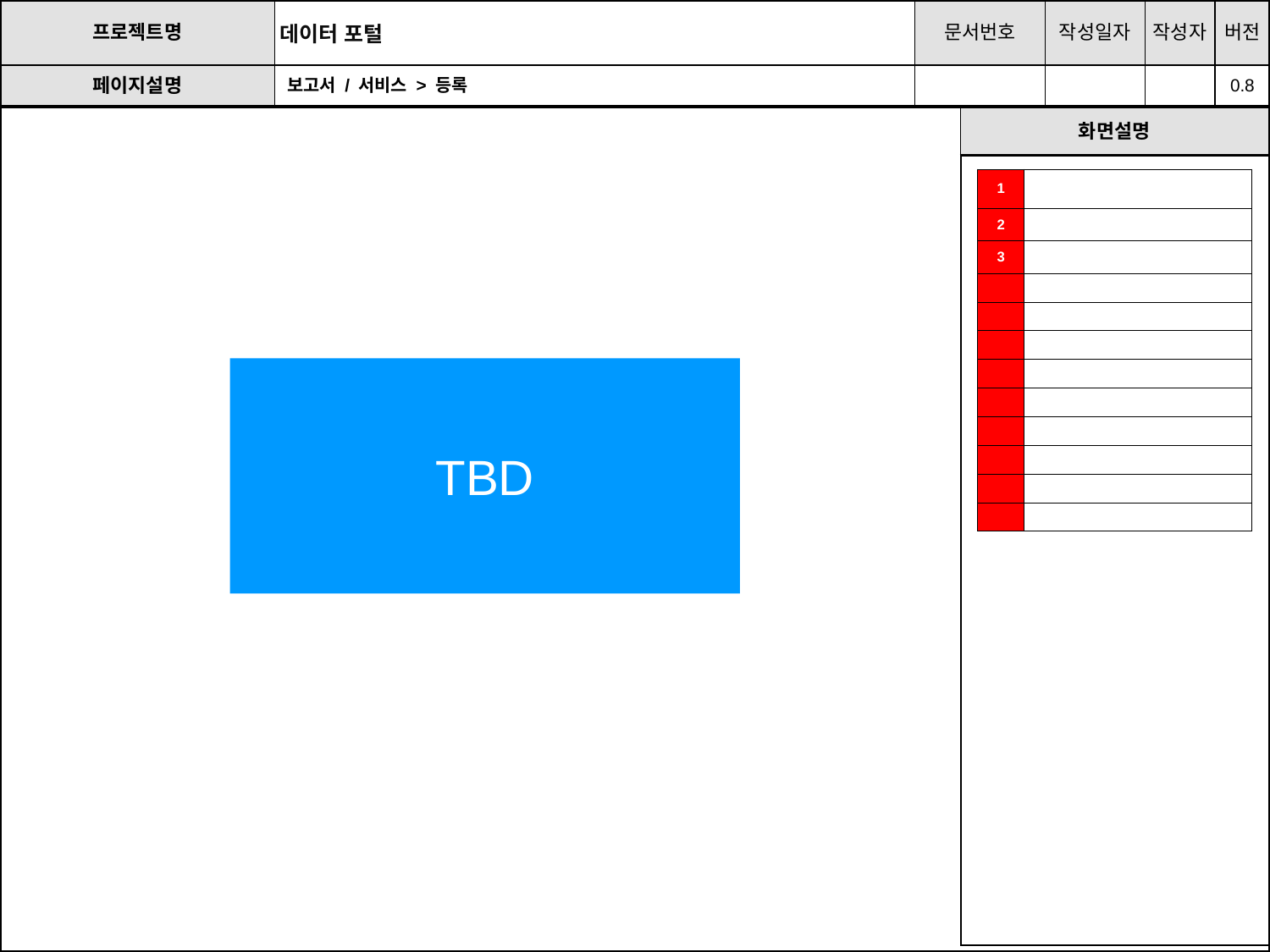

# 보고서 / 서비스 > 등록
| 1 |  |
| --- | --- |
| 2 |  |
| 3 |  |
|  |  |
|  |  |
|  |  |
|  |  |
|  |  |
|  |  |
|  |  |
|  |  |
|  |  |
TBD